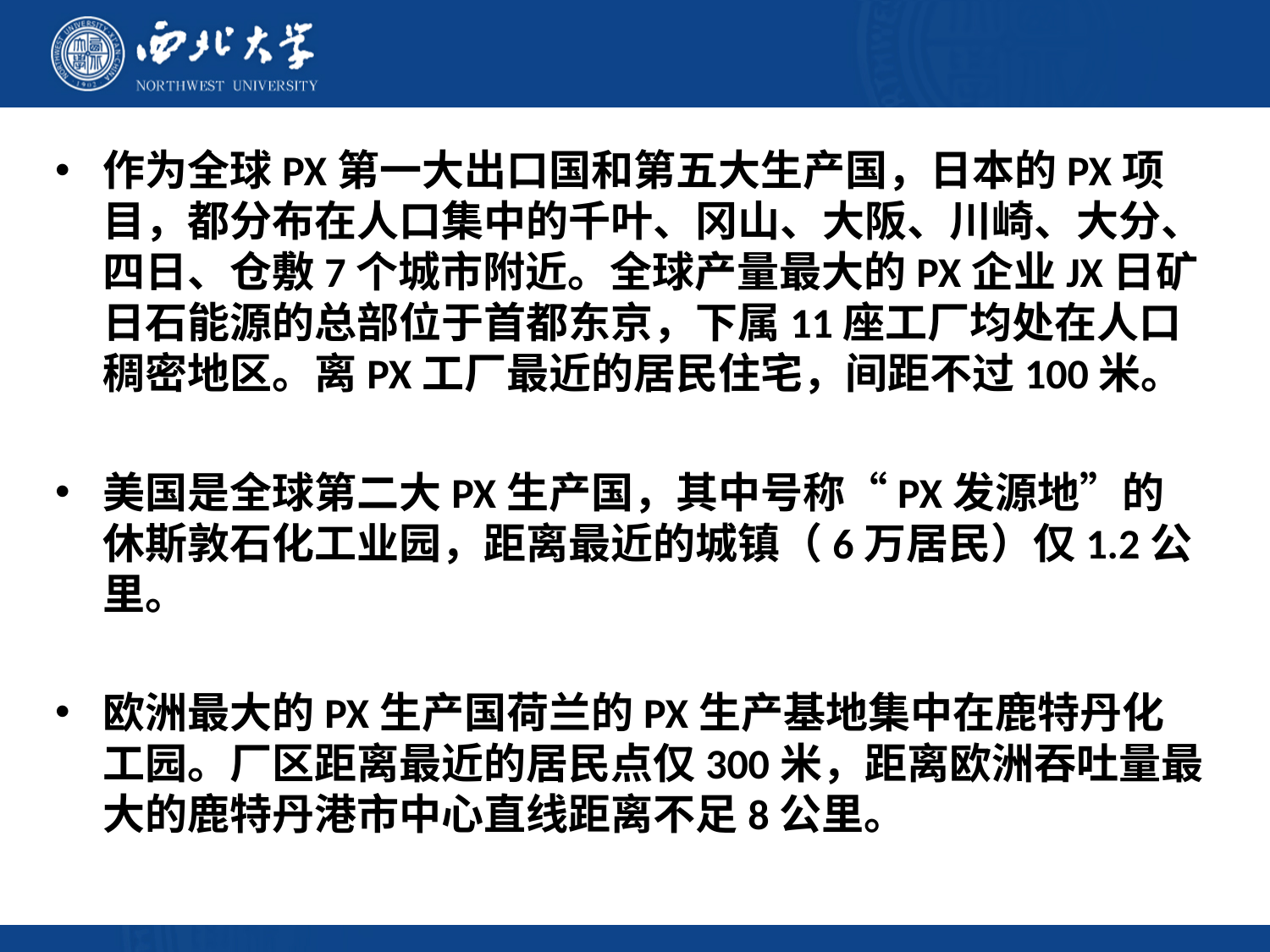

作为全球PX第一大出口国和第五大生产国，日本的PX项目，都分布在人口集中的千叶、冈山、大阪、川崎、大分、四日、仓敷7个城市附近。全球产量最大的PX企业JX日矿日石能源的总部位于首都东京，下属11座工厂均处在人口稠密地区。离PX工厂最近的居民住宅，间距不过100米。

美国是全球第二大PX生产国，其中号称“PX发源地”的休斯敦石化工业园，距离最近的城镇（6万居民）仅1.2公里。

欧洲最大的PX生产国荷兰的PX生产基地集中在鹿特丹化工园。厂区距离最近的居民点仅300米，距离欧洲吞吐量最大的鹿特丹港市中心直线距离不足8公里。